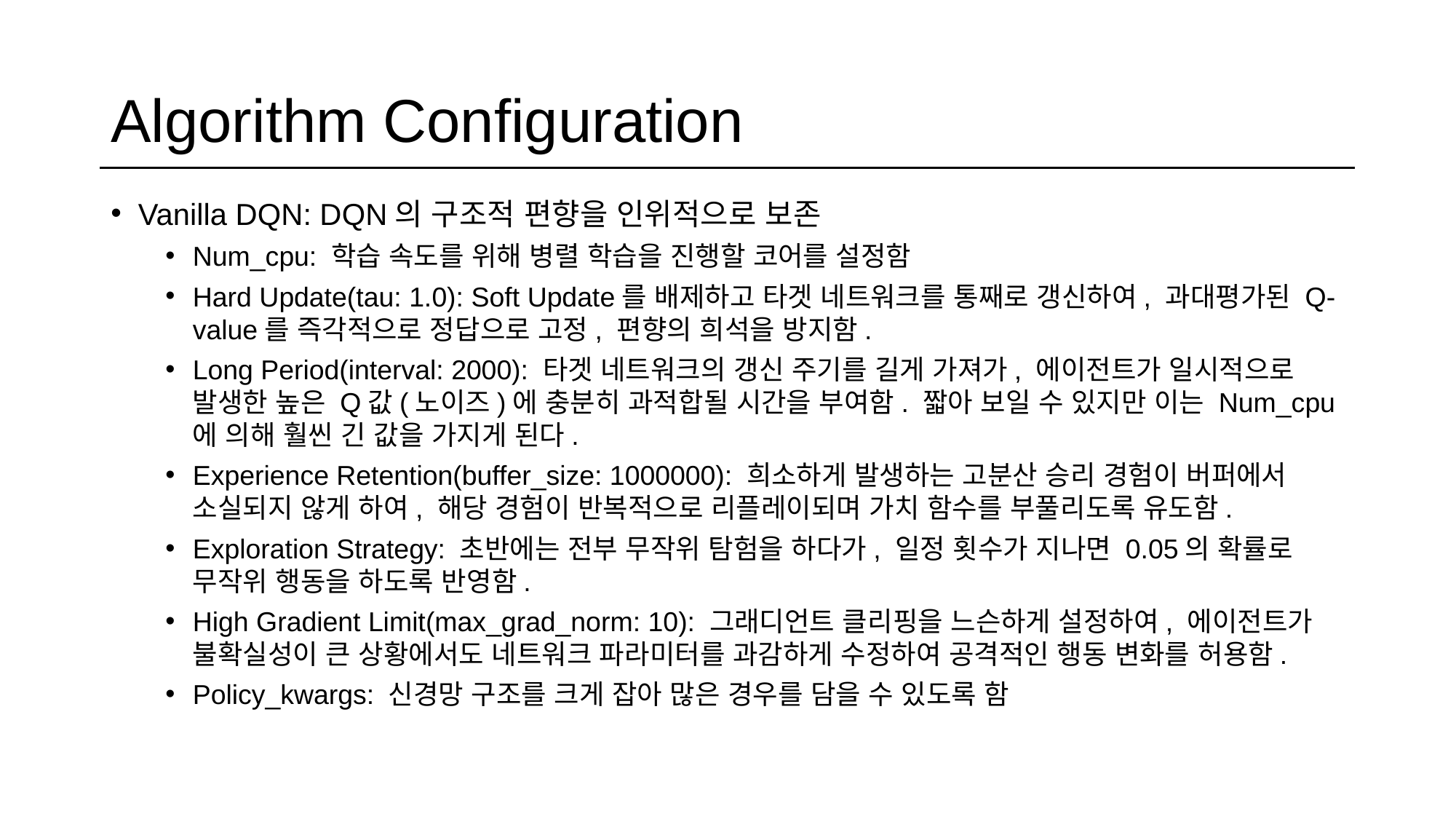

# Algorithm Configuration
Vanilla DQN: DQN의 구조적 편향을 인위적으로 보존
Num_cpu: 학습 속도를 위해 병렬 학습을 진행할 코어를 설정함
Hard Update(tau: 1.0): Soft Update를 배제하고 타겟 네트워크를 통째로 갱신하여, 과대평가된 Q-value를 즉각적으로 정답으로 고정, 편향의 희석을 방지함.
Long Period(interval: 2000): 타겟 네트워크의 갱신 주기를 길게 가져가, 에이전트가 일시적으로 발생한 높은 Q값(노이즈)에 충분히 과적합될 시간을 부여함. 짧아 보일 수 있지만 이는 Num_cpu에 의해 훨씬 긴 값을 가지게 된다.
Experience Retention(buffer_size: 1000000): 희소하게 발생하는 고분산 승리 경험이 버퍼에서 소실되지 않게 하여, 해당 경험이 반복적으로 리플레이되며 가치 함수를 부풀리도록 유도함.
Exploration Strategy: 초반에는 전부 무작위 탐험을 하다가, 일정 횟수가 지나면 0.05의 확률로 무작위 행동을 하도록 반영함.
High Gradient Limit(max_grad_norm: 10): 그래디언트 클리핑을 느슨하게 설정하여, 에이전트가 불확실성이 큰 상황에서도 네트워크 파라미터를 과감하게 수정하여 공격적인 행동 변화를 허용함.
Policy_kwargs: 신경망 구조를 크게 잡아 많은 경우를 담을 수 있도록 함